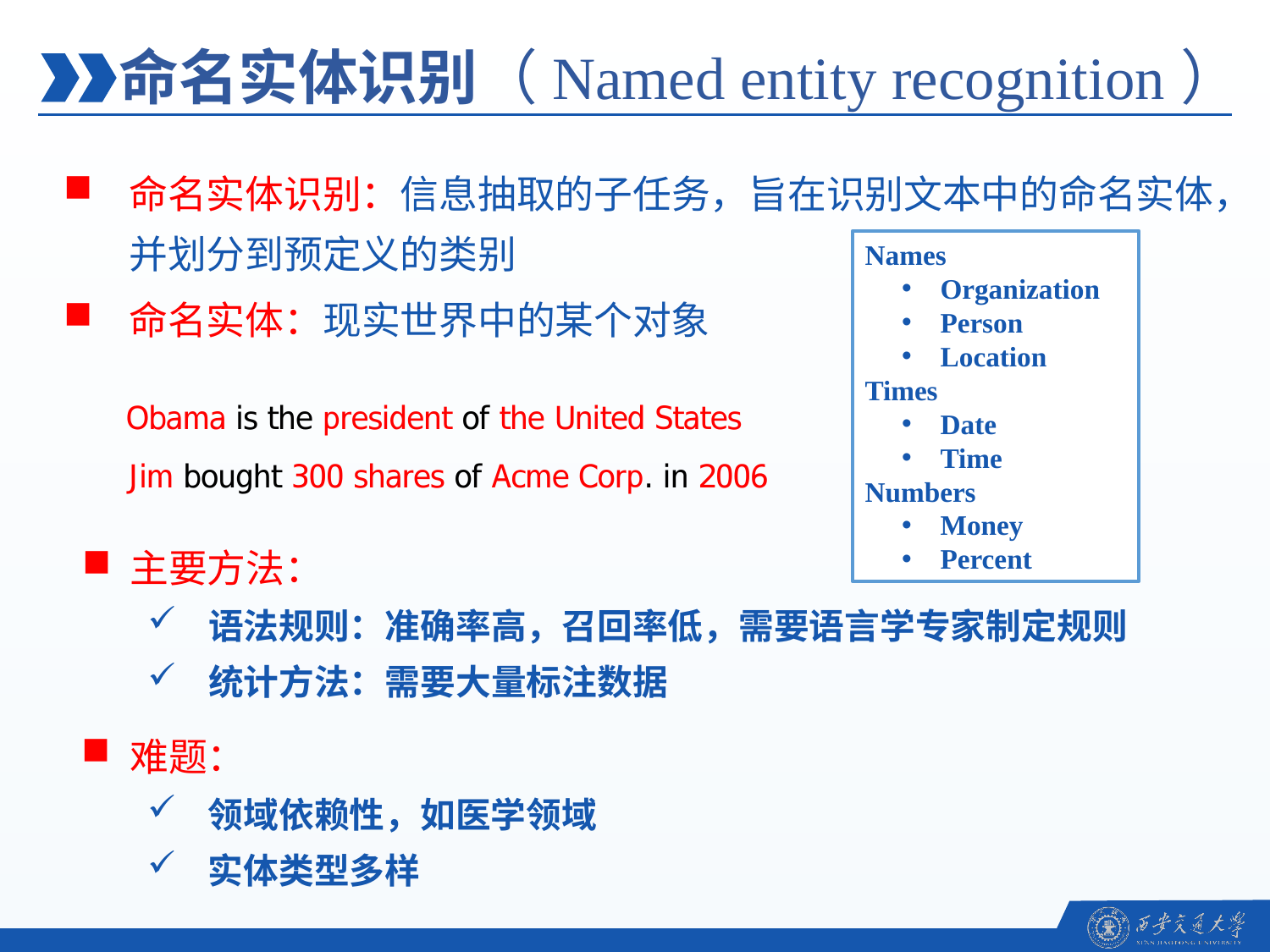

命名实体识别（Named entity recognition）
命名实体识别：信息抽取的子任务，旨在识别文本中的命名实体，并划分到预定义的类别
命名实体：现实世界中的某个对象
Names
Organization
Person
Location
Times
Date
Time
Numbers
Money
Percent
Obama is the president of the United States
Jim bought 300 shares of Acme Corp. in 2006
主要方法：
语法规则：准确率高，召回率低，需要语言学专家制定规则
统计方法：需要大量标注数据
难题：
领域依赖性，如医学领域
实体类型多样